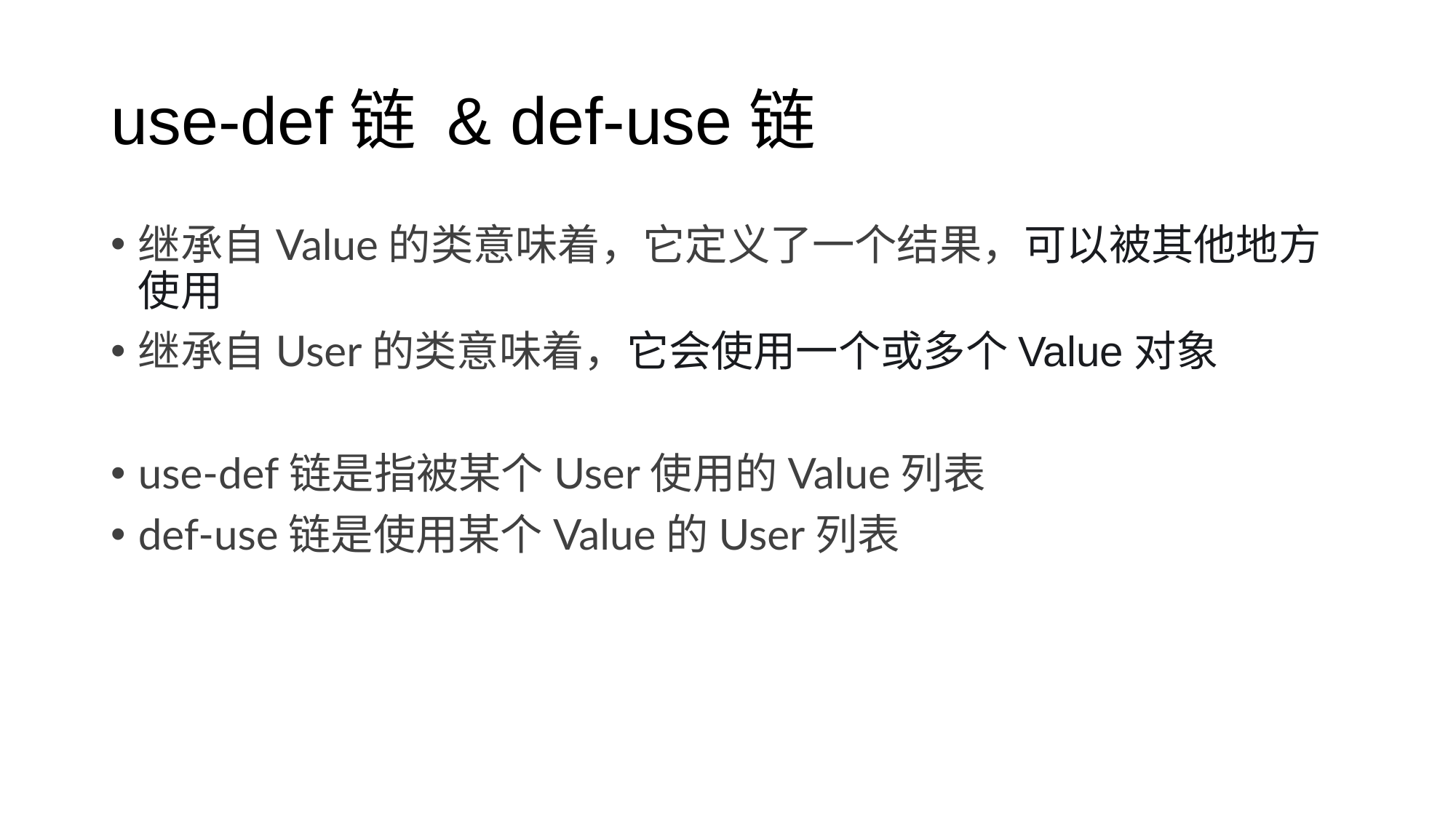

# use-def链 & def-use链
继承自Value的类意味着，它定义了一个结果，可以被其他地方使用
继承自User的类意味着，它会使用一个或多个Value对象

use-def链是指被某个User使用的Value列表
def-use链是使用某个Value的User列表